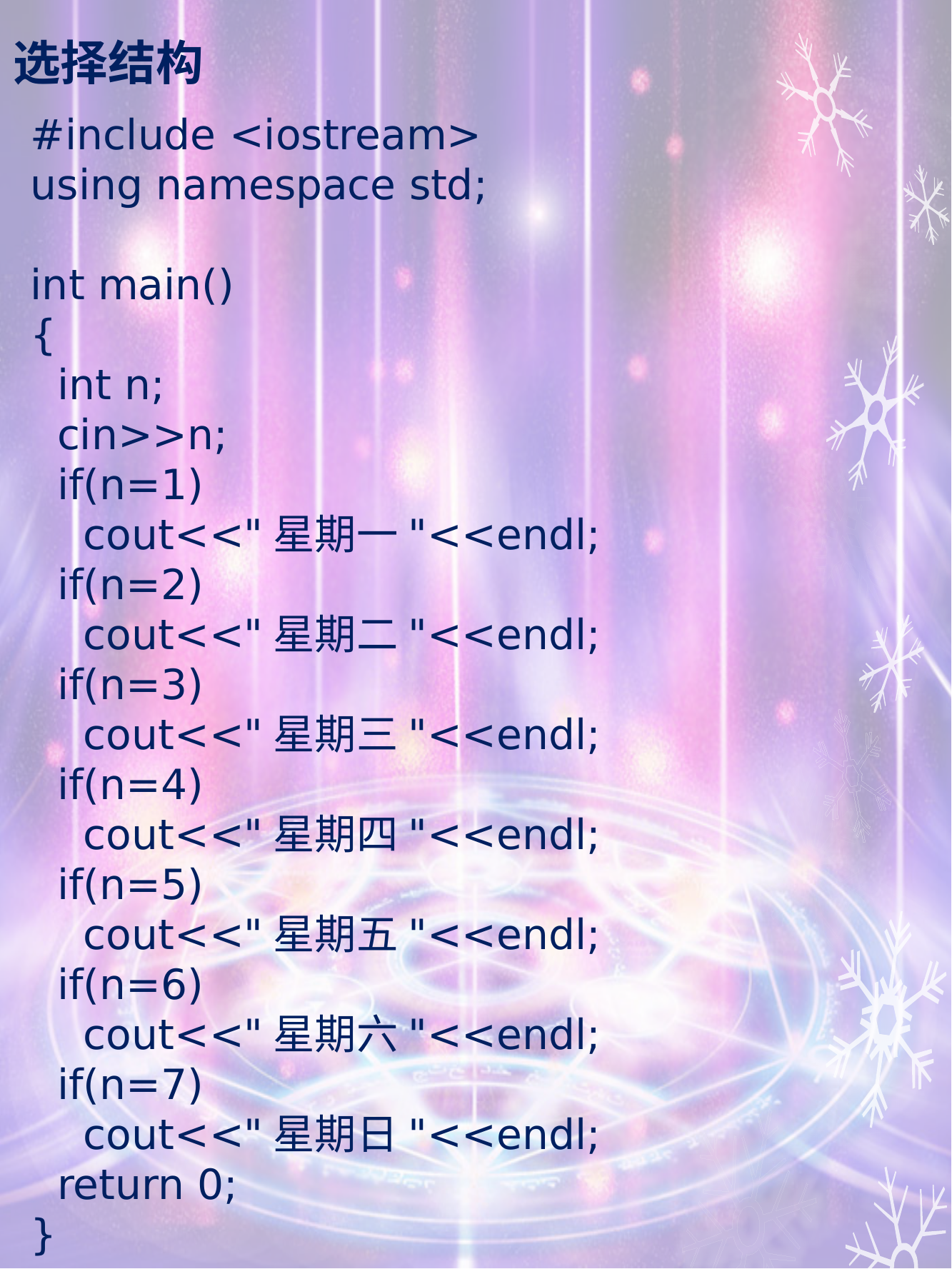

# 选择结构
#include <iostream>
using namespace std;

int main()
{
  int n;
  cin>>n;
  if(n=1)
    cout<<"星期一"<<endl;
  if(n=2)
    cout<<"星期二"<<endl;
  if(n=3)
    cout<<"星期三"<<endl;
  if(n=4)
    cout<<"星期四"<<endl;
  if(n=5)
    cout<<"星期五"<<endl;
  if(n=6)
    cout<<"星期六"<<endl;
  if(n=7)
    cout<<"星期日"<<endl;
  return 0;
}